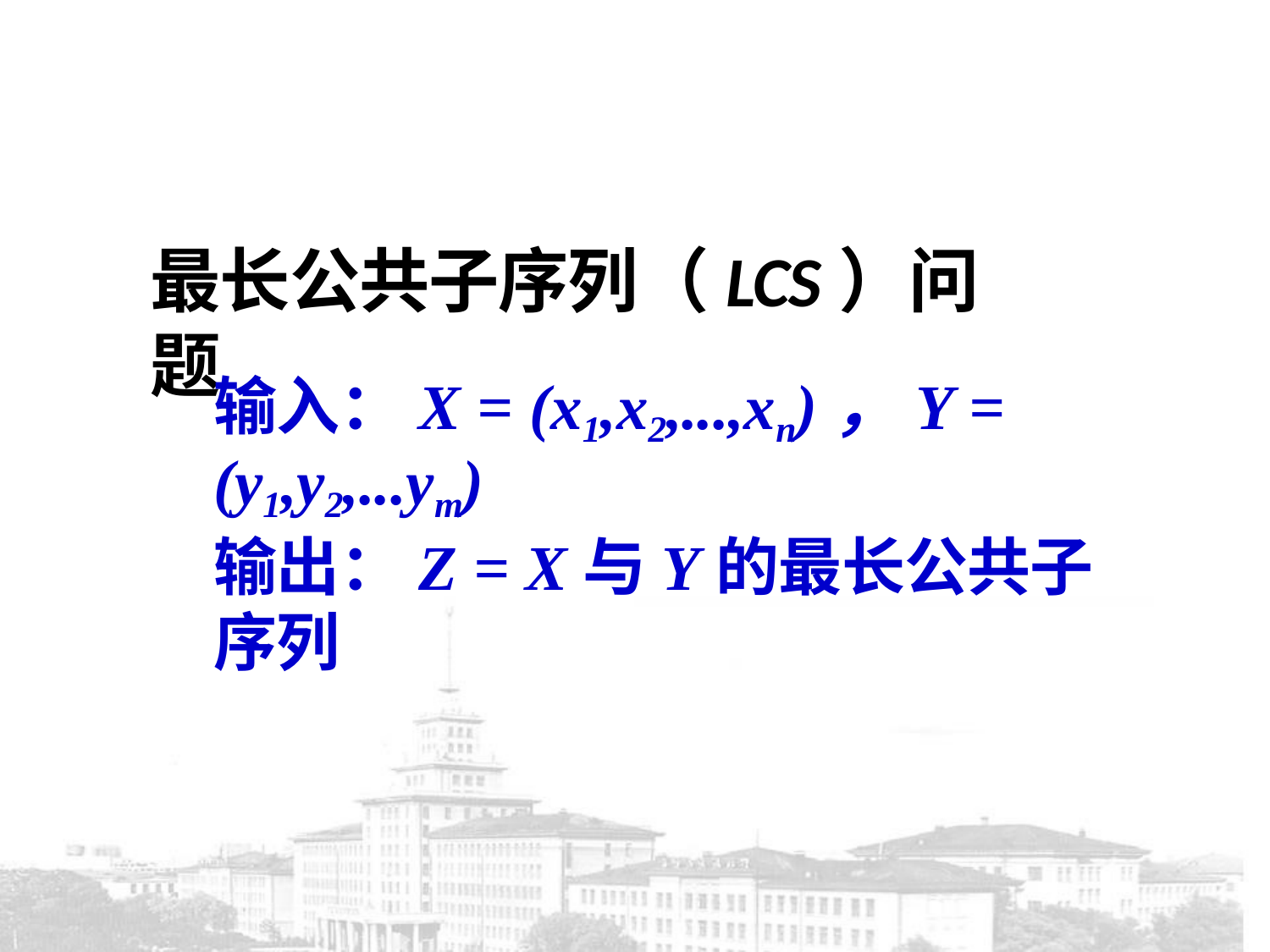

# 最长公共子序列（LCS）问题
输入：X = (x1,x2,...,xn)，Y =
(y1,y2,...ym)
输出：Z = X与Y的最长公共子序列